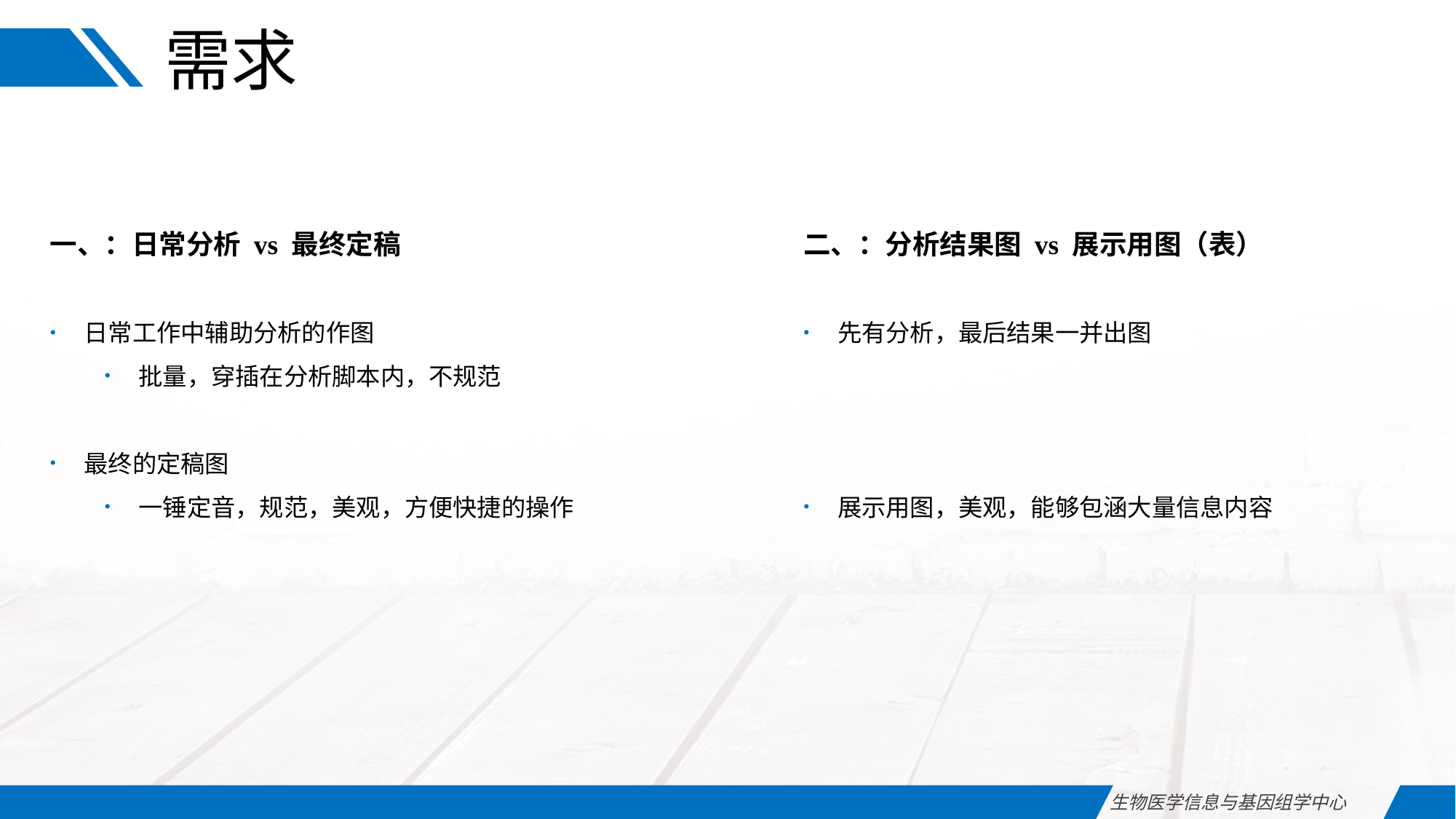

# 需求

一、：日常分析 vs 最终定稿

日常工作中辅助分析的作图
批量，穿插在分析脚本内，不规范

最终的定稿图
一锤定音，规范，美观，方便快捷的操作

二、：分析结果图 vs 展示用图（表）

先有分析，最后结果一并出图

展示用图，美观，能够包涵大量信息内容

生物医学信息与基因组学中心